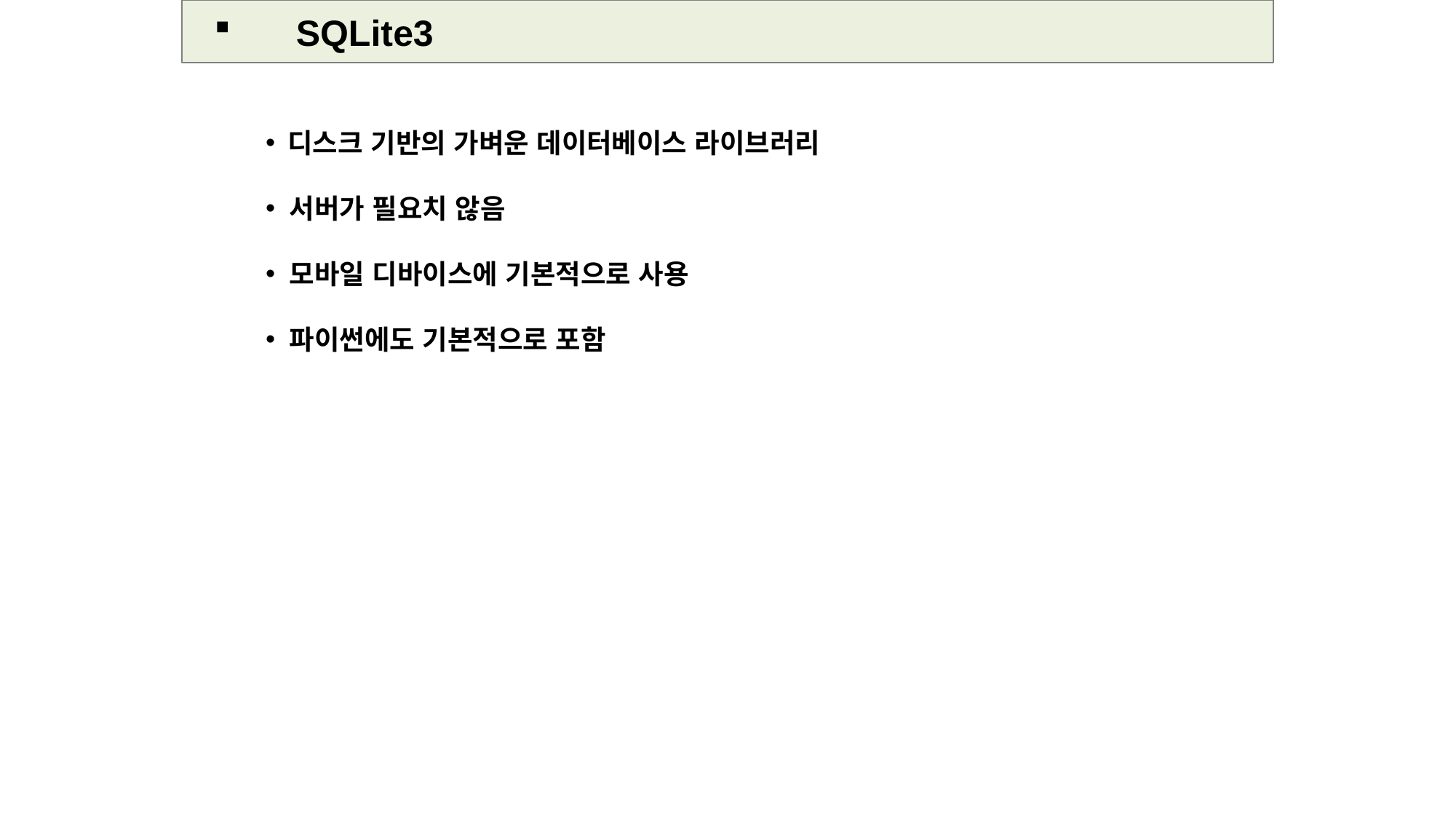

SQLite3
 디스크 기반의 가벼운 데이터베이스 라이브러리

 서버가 필요치 않음

 모바일 디바이스에 기본적으로 사용

 파이썬에도 기본적으로 포함